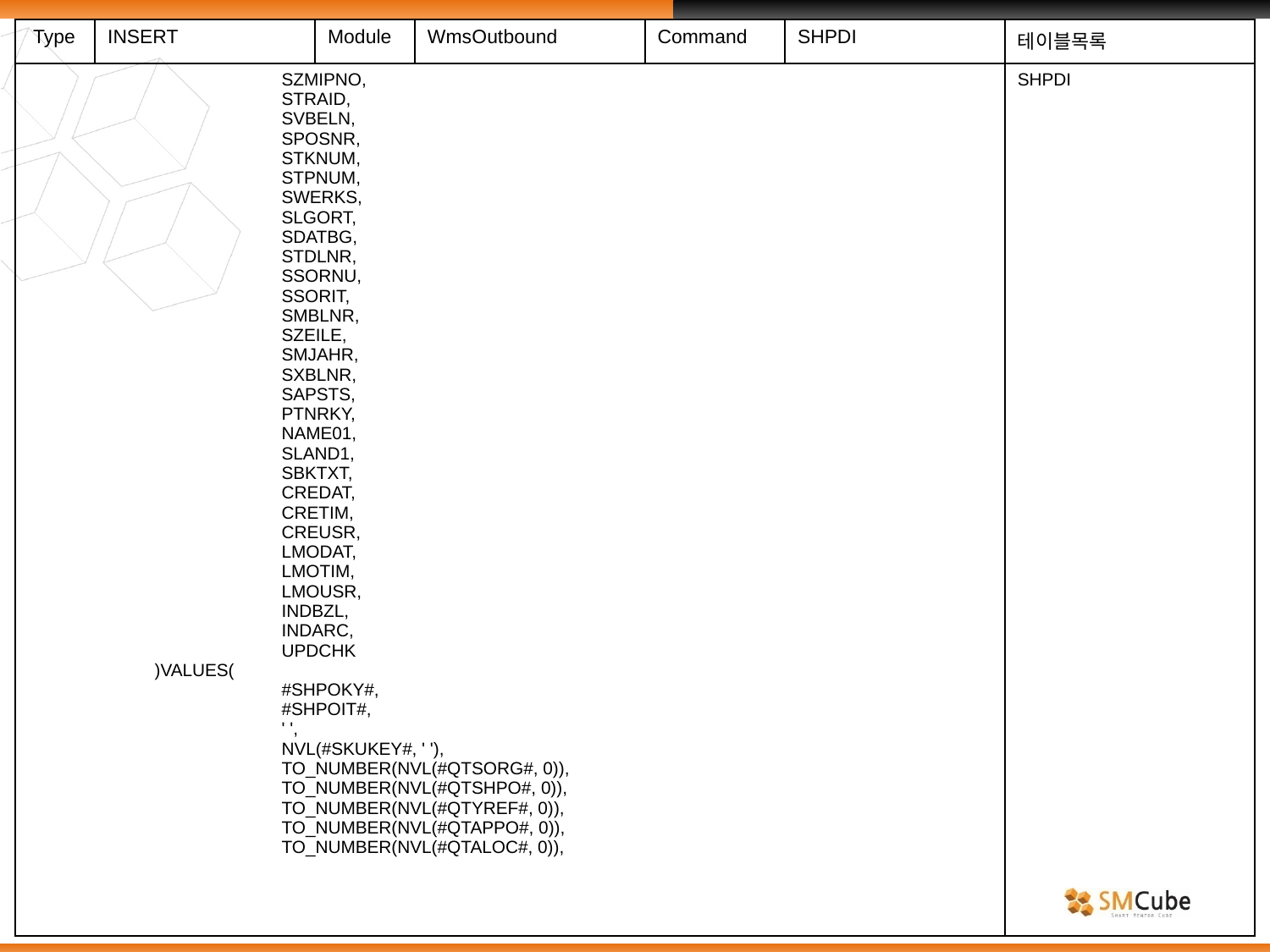

| Type | INSERT | Module | WmsOutbound | Command | SHPDI | 테이블목록 |
| --- | --- | --- | --- | --- | --- | --- |
| SZMIPNO, STRAID, SVBELN, SPOSNR, STKNUM, STPNUM, SWERKS, SLGORT, SDATBG, STDLNR, SSORNU, SSORIT, SMBLNR, SZEILE, SMJAHR, SXBLNR, SAPSTS, PTNRKY, NAME01, SLAND1, SBKTXT, CREDAT, CRETIM, CREUSR, LMODAT, LMOTIM, LMOUSR, INDBZL, INDARC, UPDCHK )VALUES( #SHPOKY#, #SHPOIT#, ' ', NVL(#SKUKEY#, ' '), TO\_NUMBER(NVL(#QTSORG#, 0)), TO\_NUMBER(NVL(#QTSHPO#, 0)), TO\_NUMBER(NVL(#QTYREF#, 0)), TO\_NUMBER(NVL(#QTAPPO#, 0)), TO\_NUMBER(NVL(#QTALOC#, 0)), |  |  |  |  |  | SHPDI |